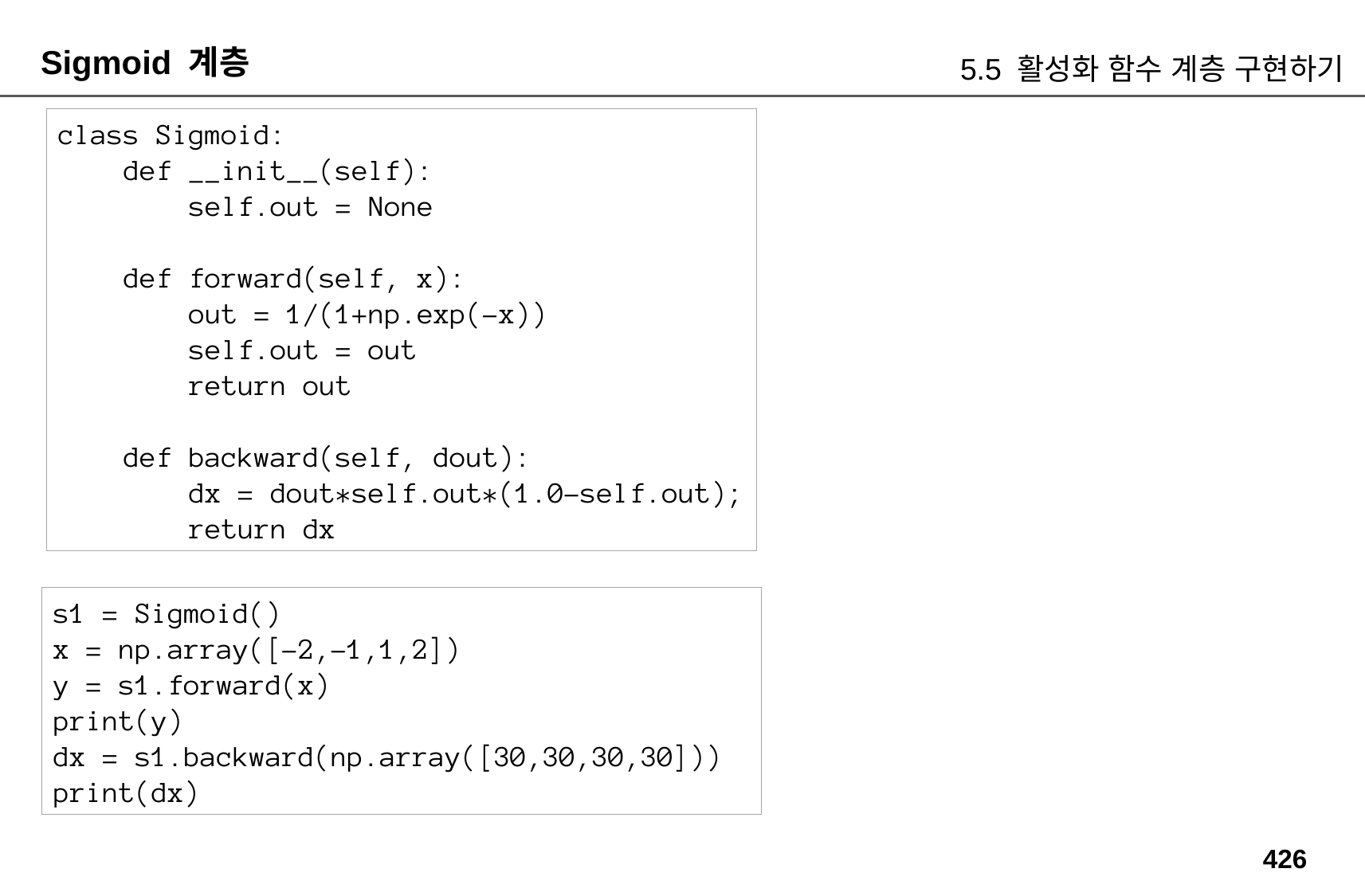

Sigmoid 계층
5.5 활성화 함수 계층 구현하기
class Sigmoid:
    def __init__(self):
        self.out = None

    def forward(self, x):
        out = 1/(1+np.exp(-x))
        self.out = out
        return out

    def backward(self, dout):
        dx = dout*self.out*(1.0-self.out);
        return dx
s1 = Sigmoid()
x = np.array([-2,-1,1,2])
y = s1.forward(x)
print(y)
dx = s1.backward(np.array([30,30,30,30]))
print(dx)